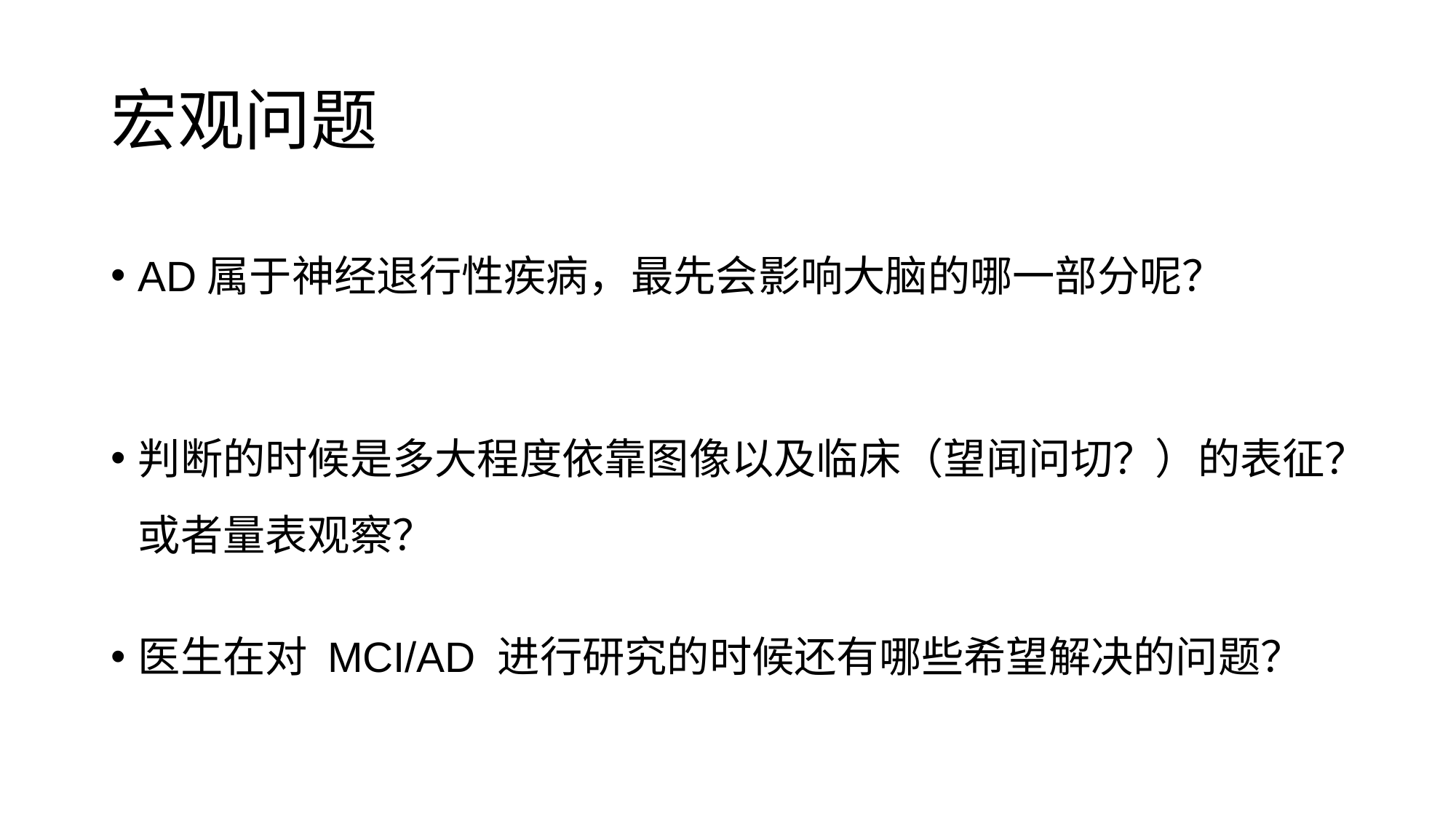

# 宏观问题
AD属于神经退行性疾病，最先会影响大脑的哪一部分呢？

判断的时候是多大程度依靠图像以及临床（望闻问切？）的表征？或者量表观察？

医生在对 MCI/AD 进行研究的时候还有哪些希望解决的问题？